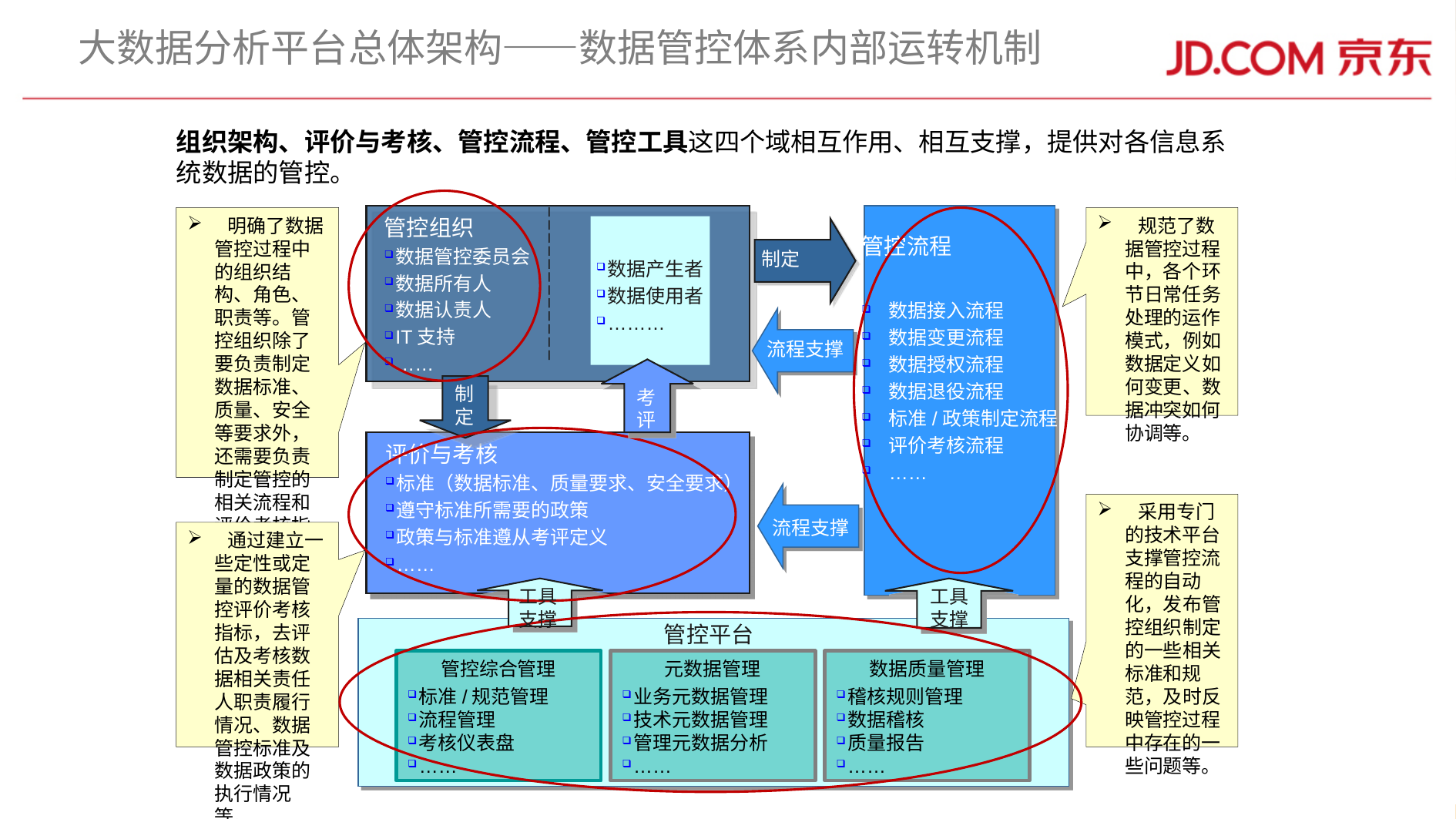

# 大数据分析平台总体架构——数据管控体系内部运转机制
组织架构、评价与考核、管控流程、管控工具这四个域相互作用、相互支撑，提供对各信息系统数据的管控。

管控组织
数据管控委员会
数据所有人
数据认责人
IT支持
……

  明确了数据管控过程中的组织结构、角色、职责等。管控组织除了要负责制定数据标准、质量、安全等要求外，还需要负责制定管控的相关流程和评价考核指标等内容。
  规范了数据管控过程中，各个环节日常任务处理的运作模式，例如数据定义如何变更、数据冲突如何协调等。

数据产生者
数据使用者
………

管控流程

数据接入流程
数据变更流程
数据授权流程
数据退役流程
标准/政策制定流程
评价考核流程
……
制定

流程支撑

制
定

考
评

评价与考核
标准（数据标准、质量要求、安全要求）
遵守标准所需要的政策
政策与标准遵从考评定义
……

  采用专门的技术平台支撑管控流程的自动化，发布管控组织制定的一些相关标准和规范，及时反映管控过程中存在的一些问题等。
流程支撑
  通过建立一些定性或定量的数据管控评价考核指标，去评估及考核数据相关责任人职责履行情况、数据管控标准及数据政策的执行情况等。

工具
支撑

工具
支撑

管控平台

管控综合管理
标准/规范管理
流程管理
考核仪表盘
……
元数据管理
业务元数据管理
技术元数据管理
管理元数据分析
……

数据质量管理
稽核规则管理
数据稽核
质量报告
……